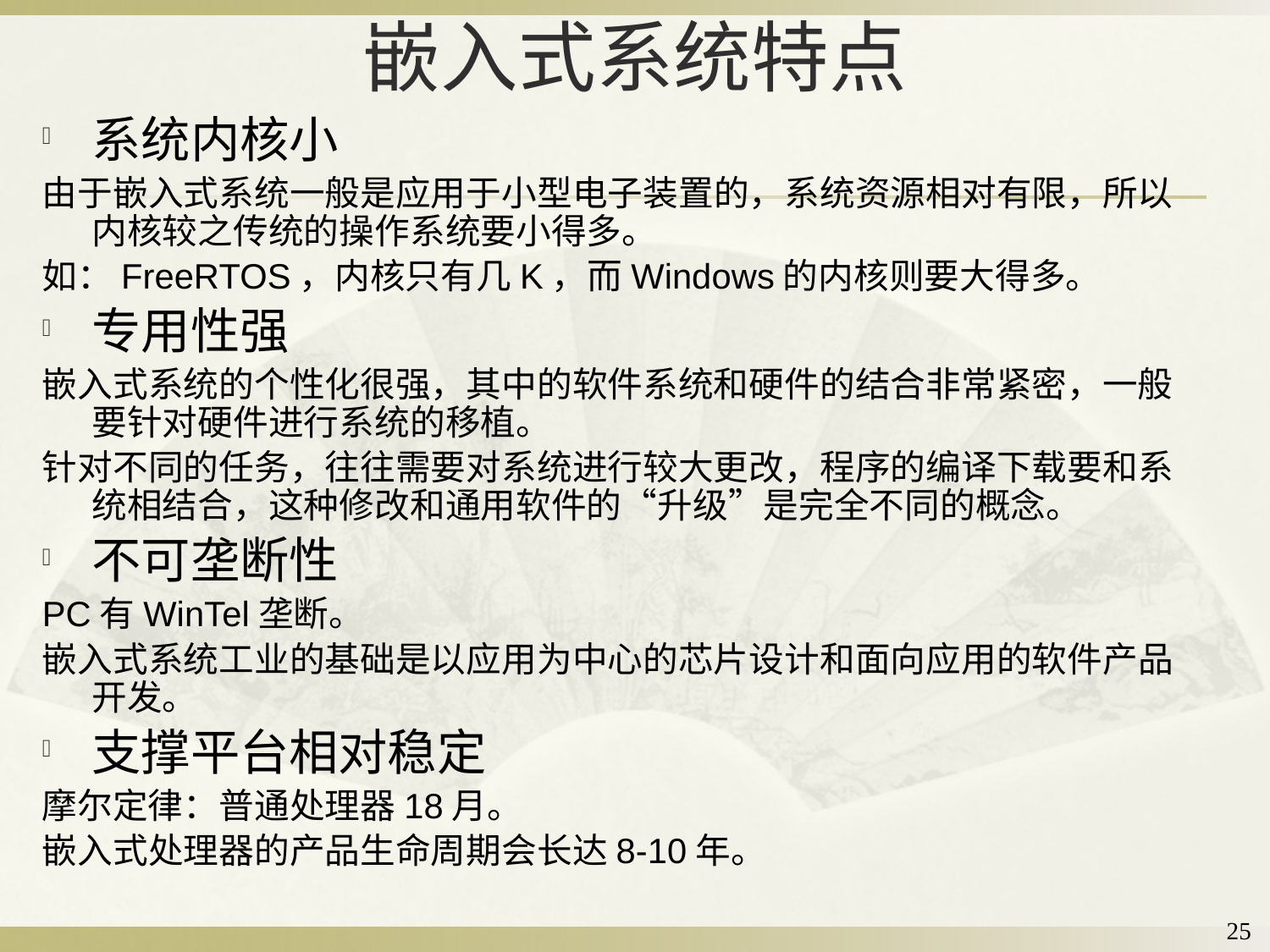

# 嵌入式系统特点
系统内核小
由于嵌入式系统一般是应用于小型电子装置的，系统资源相对有限，所以内核较之传统的操作系统要小得多。
如：FreeRTOS，内核只有几K，而Windows的内核则要大得多。
专用性强
嵌入式系统的个性化很强，其中的软件系统和硬件的结合非常紧密，一般要针对硬件进行系统的移植。
针对不同的任务，往往需要对系统进行较大更改，程序的编译下载要和系统相结合，这种修改和通用软件的“升级”是完全不同的概念。
不可垄断性
PC有WinTel垄断。
嵌入式系统工业的基础是以应用为中心的芯片设计和面向应用的软件产品开发。
支撑平台相对稳定
摩尔定律：普通处理器18月。
嵌入式处理器的产品生命周期会长达8-10年。